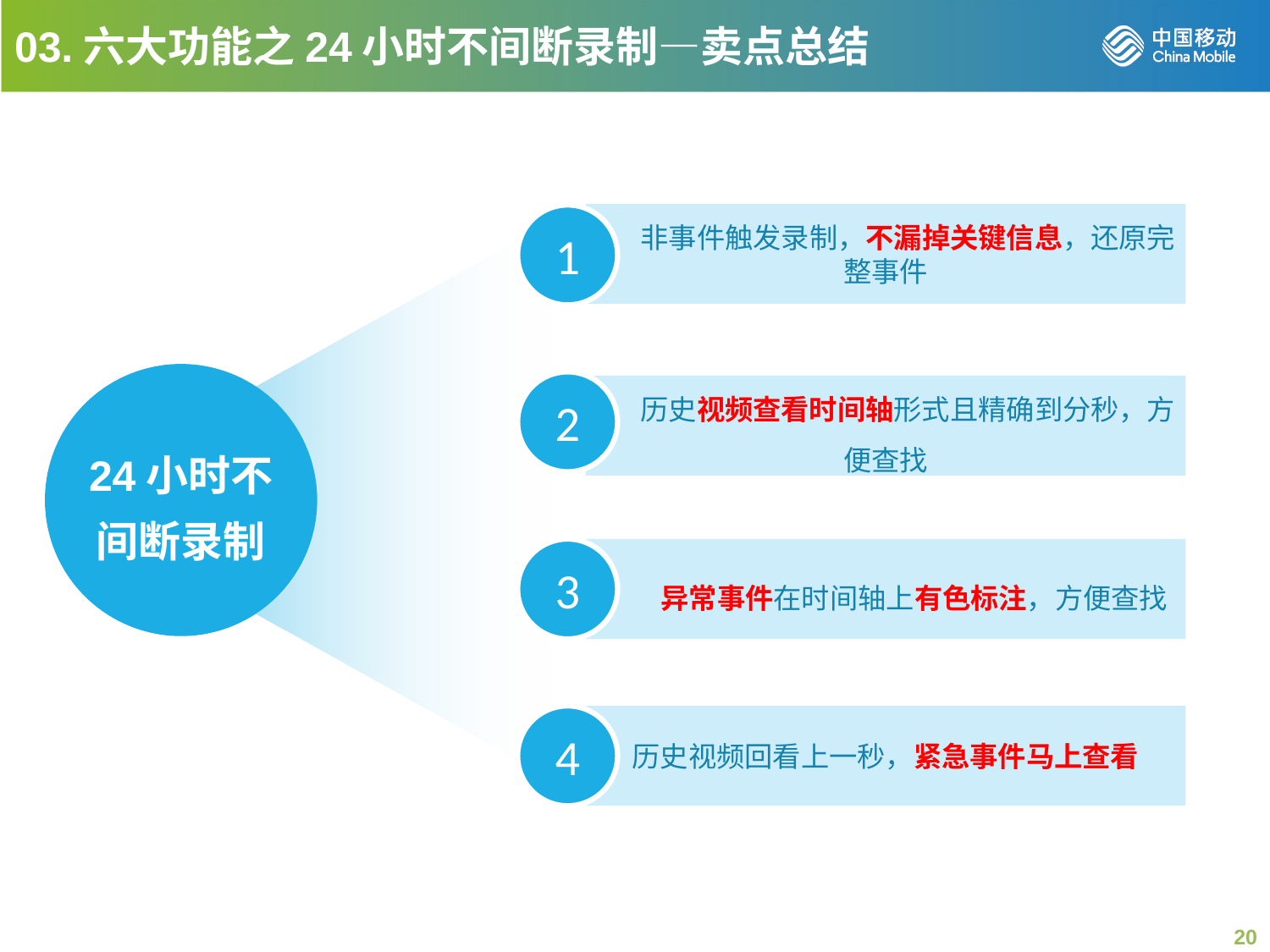

03.六大功能之24小时不间断录制—卖点总结
      非事件触发录制，不漏掉关键信息，还原完整事件
1

24小时不间断录制
2
      历史视频查看时间轴形式且精确到分秒，方便查找
3
        异常事件在时间轴上有色标注，方便查找
4
历史视频回看上一秒，紧急事件马上查看